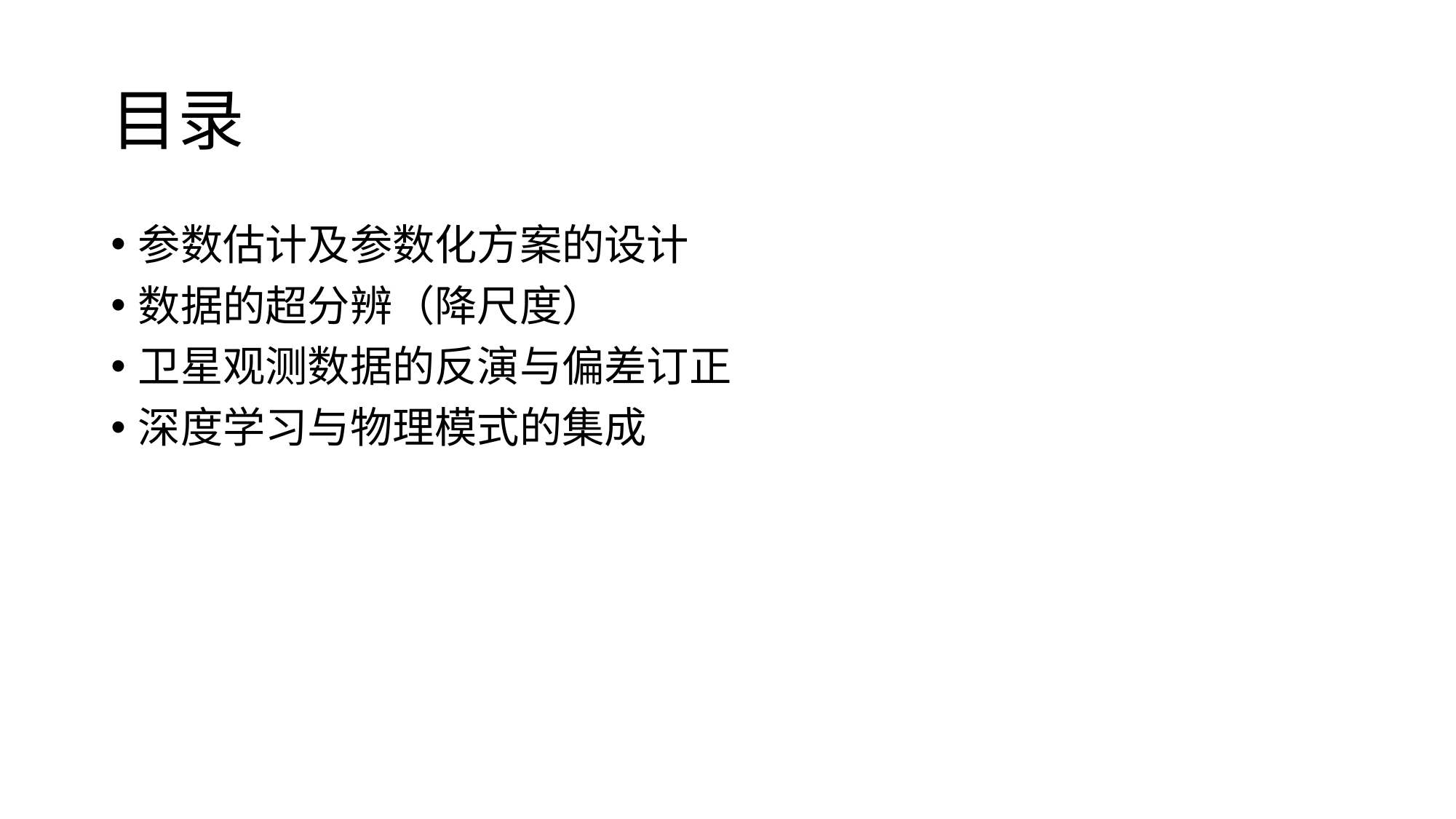

# 目录
参数估计及参数化方案的设计
数据的超分辨（降尺度）
卫星观测数据的反演与偏差订正
深度学习与物理模式的集成